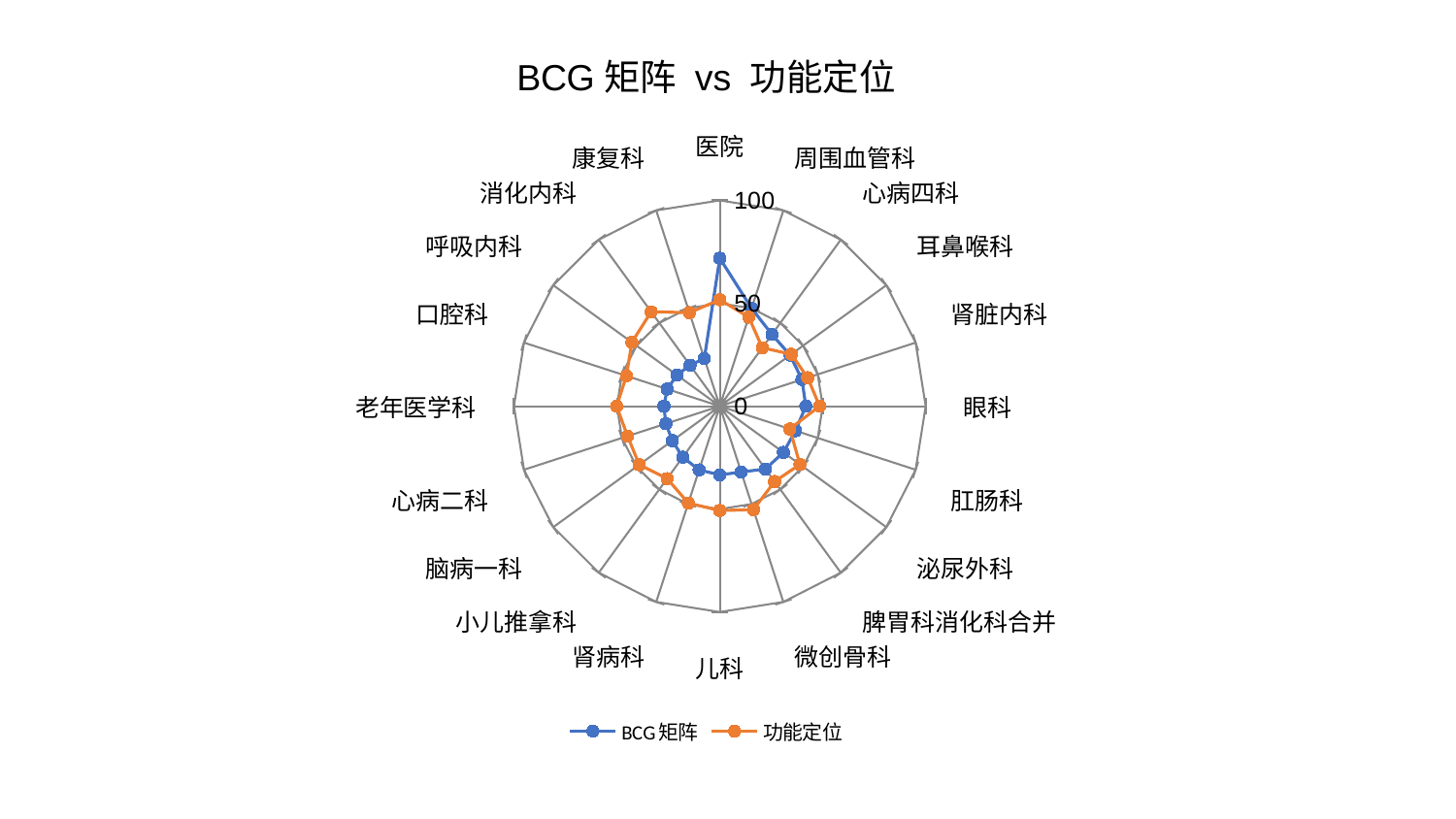

### Chart: BCG矩阵 vs 功能定位

| Category | BCG矩阵 | 功能定位 |
|---|---|---|
| 医院 | 71.8993781274222 | 51.752753345147454 |
| 周围血管科 | 50.00014610370564 | 45.52707147089133 |
| 心病四科 | 43.10924369731177 | 35.13141785346612 |
| 耳鼻喉科 | 42.212927468983985 | 42.939356432604505 |
| 肾脏内科 | 41.95730744409307 | 44.88622150699431 |
| 眼科 | 41.81273860664009 | 48.48359011014031 |
| 肛肠科 | 38.64343002931746 | 35.746344683019025 |
| 泌尿外科 | 38.21133420521935 | 48.13804728247136 |
| 脾胃科消化科合并 | 37.73305661635792 | 45.28065415889737 |
| 微创骨科 | 33.63654157309014 | 52.83782485869435 |
| 儿科 | 33.393630235697344 | 50.69617257556357 |
| 肾病科 | 32.577409515083225 | 49.50329616465426 |
| 小儿推拿科 | 30.635601425269936 | 43.53015183667154 |
| 脑病一科 | 28.49897274826759 | 48.368608897796996 |
| 心病二科 | 27.54527653013396 | 47.10347665737041 |
| 老年医学科 | 27.169557896024376 | 50.11219038708567 |
| 口腔科 | 26.89400461737636 | 47.70958725104284 |
| 呼吸内科 | 25.73875306985744 | 52.813485580094294 |
| 消化内科 | 24.60780420756413 | 56.71850384549827 |
| 康复科 | 24.401871592471682 | 47.787951265678124 |
79